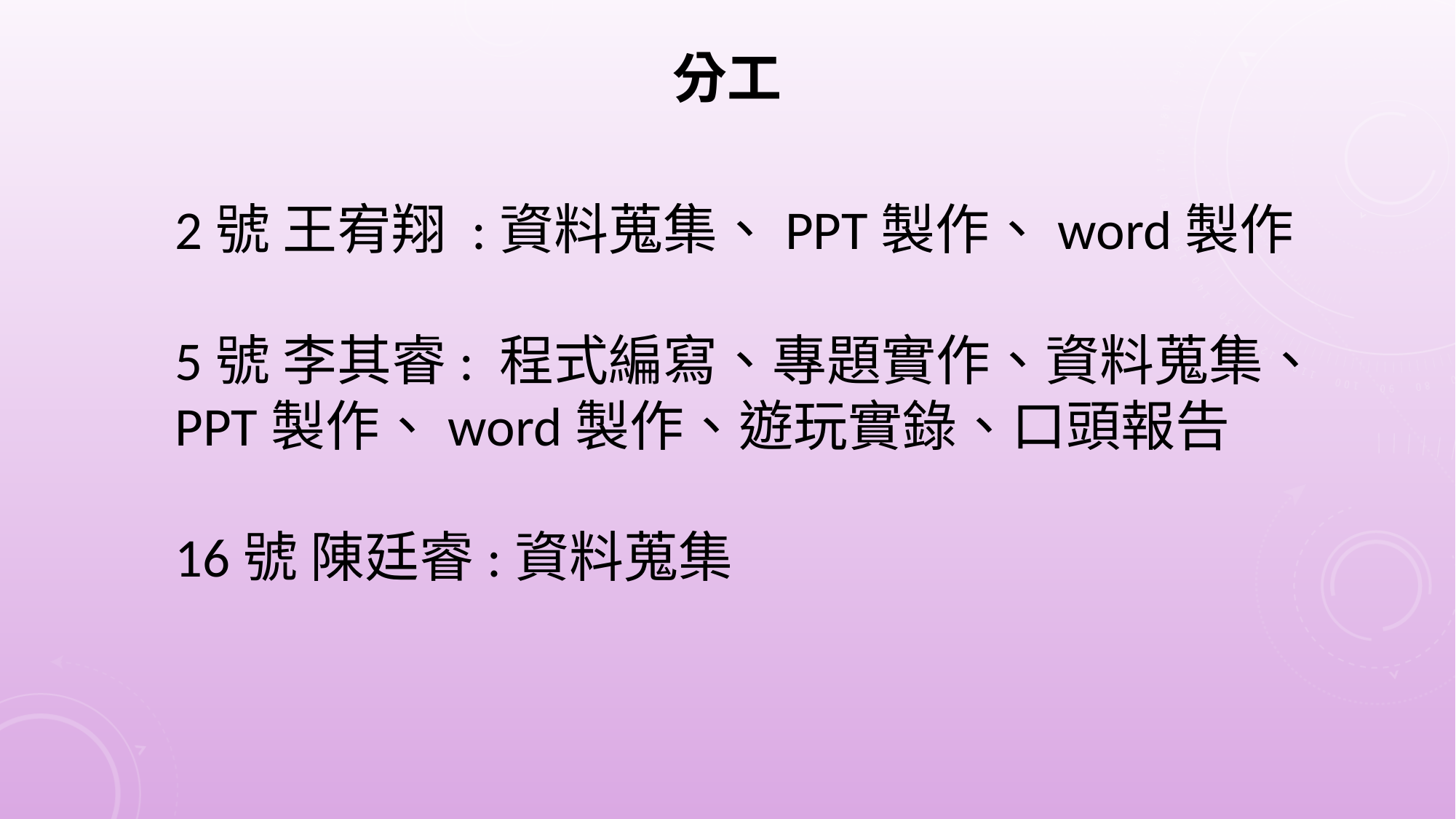

分工
2號 王宥翔 :資料蒐集、PPT製作、word製作

5號 李其睿: 程式編寫、專題實作、資料蒐集、PPT製作、word製作、遊玩實錄、口頭報告

16號 陳廷睿:資料蒐集